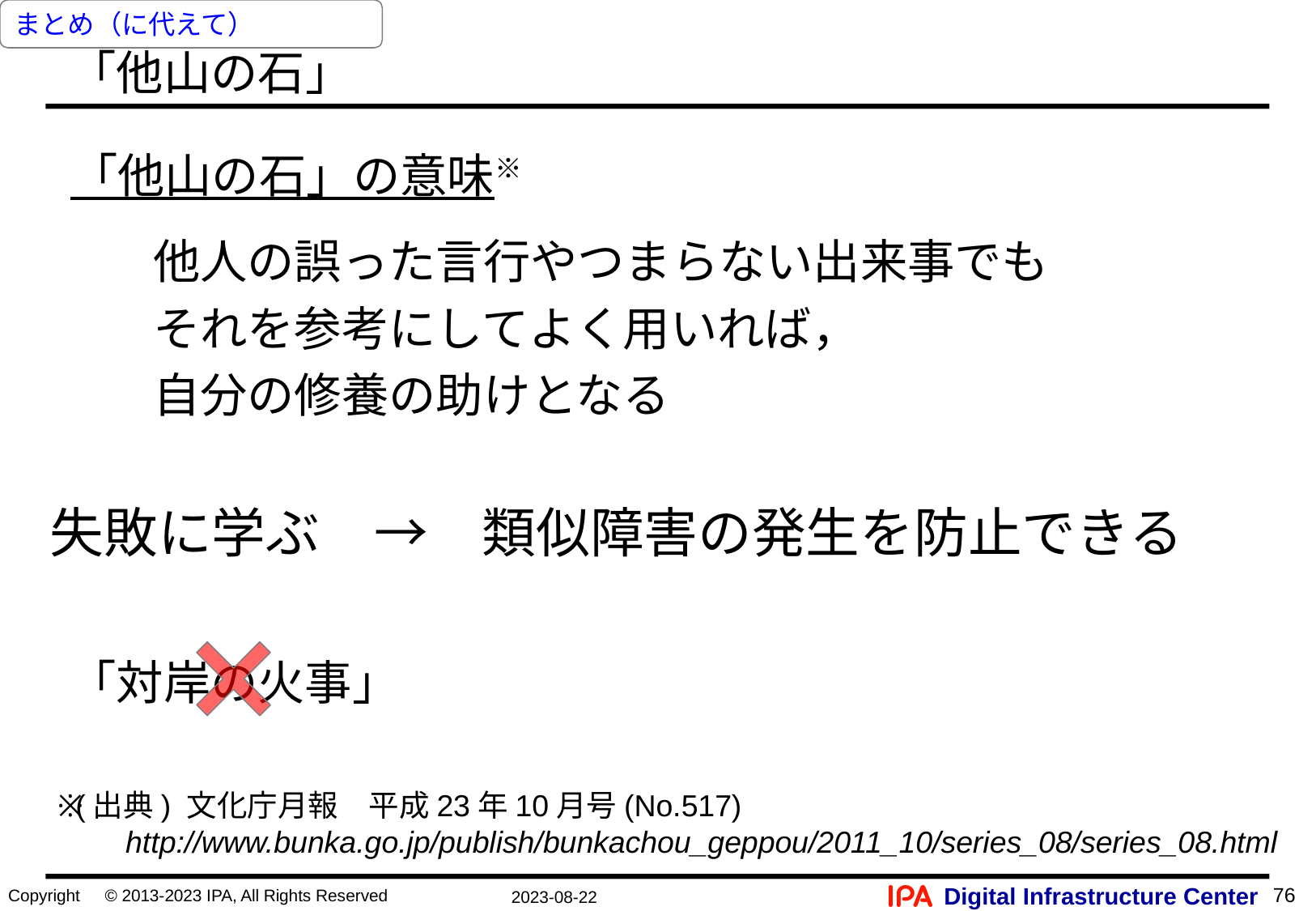

まとめ（に代えて）
# 「他山の石」
「他山の石」の意味※
他人の誤った言行やつまらない出来事でも
それを参考にしてよく用いれば，
自分の修養の助けとなる
失敗に学ぶ　→　類似障害の発生を防止できる

「対岸の火事」
※(出典) 文化庁月報　平成23年10月号(No.517)
　　http://www.bunka.go.jp/publish/bunkachou_geppou/2011_10/series_08/series_08.html